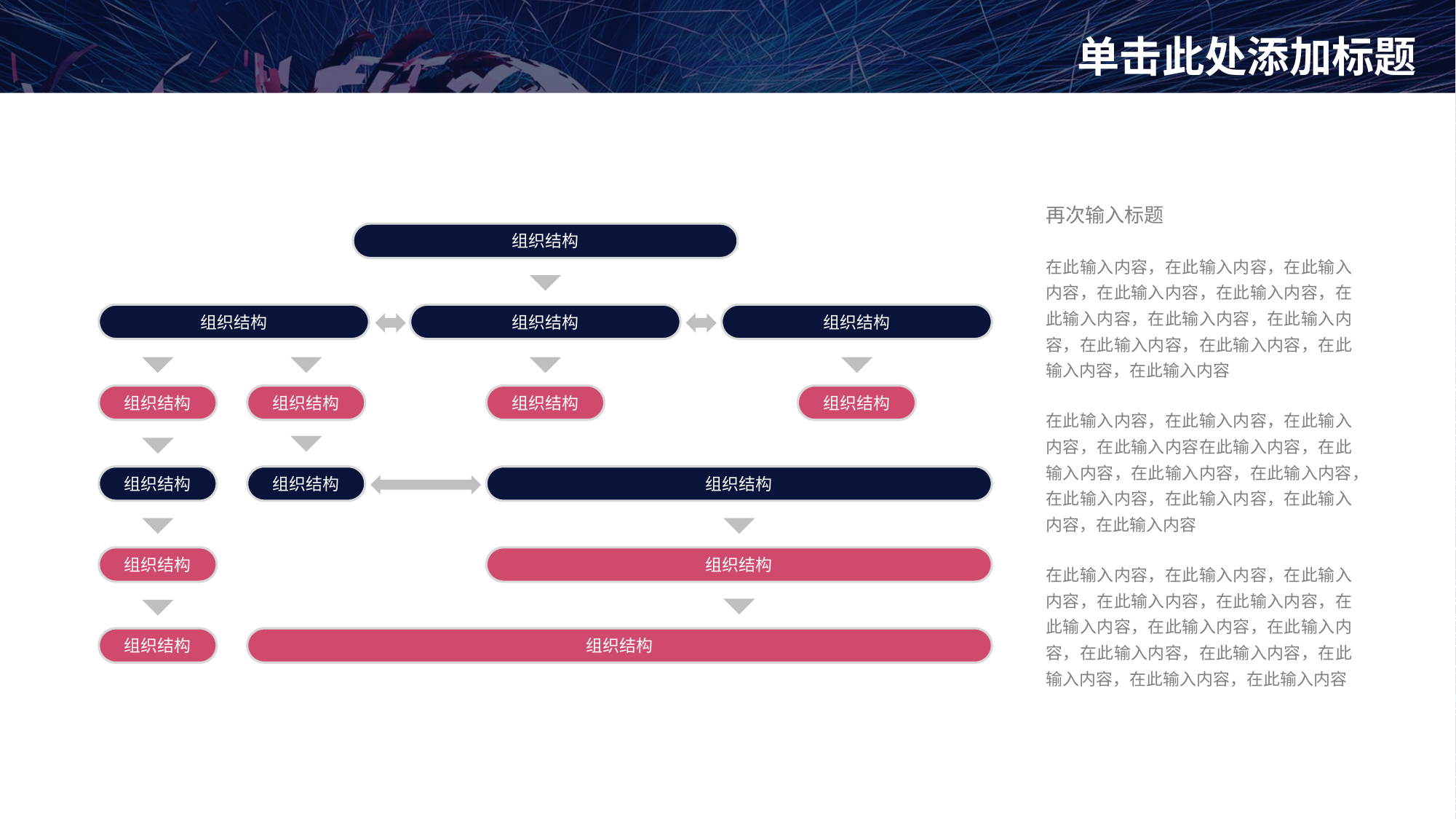

# 单击此处添加标题
再次输入标题
在此输入内容，在此输入内容，在此输入内容，在此输入内容，在此输入内容，在此输入内容，在此输入内容，在此输入内容，在此输入内容，在此输入内容，在此输入内容，在此输入内容
在此输入内容，在此输入内容，在此输入内容，在此输入内容在此输入内容，在此输入内容，在此输入内容，在此输入内容，在此输入内容，在此输入内容，在此输入内容，在此输入内容
在此输入内容，在此输入内容，在此输入内容，在此输入内容，在此输入内容，在此输入内容，在此输入内容，在此输入内容，在此输入内容，在此输入内容，在此输入内容，在此输入内容，在此输入内容
组织结构

组织结构
组织结构
组织结构

组织结构
组织结构
组织结构
组织结构

组织结构
组织结构
组织结构

组织结构
组织结构

组织结构
组织结构